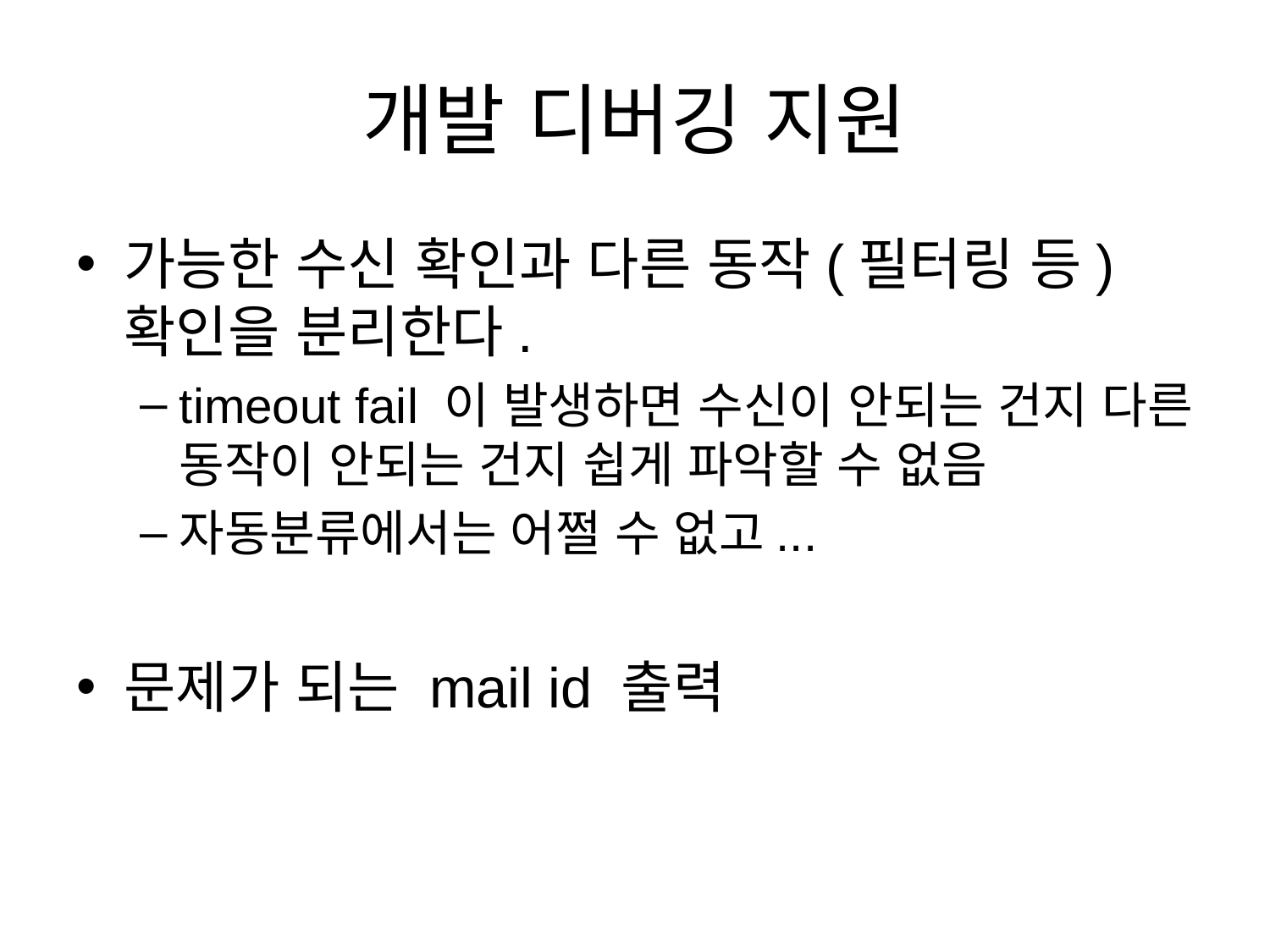

# 개발 디버깅 지원
가능한 수신 확인과 다른 동작(필터링 등) 확인을 분리한다.
timeout fail 이 발생하면 수신이 안되는 건지 다른 동작이 안되는 건지 쉽게 파악할 수 없음
자동분류에서는 어쩔 수 없고...

문제가 되는 mail id 출력